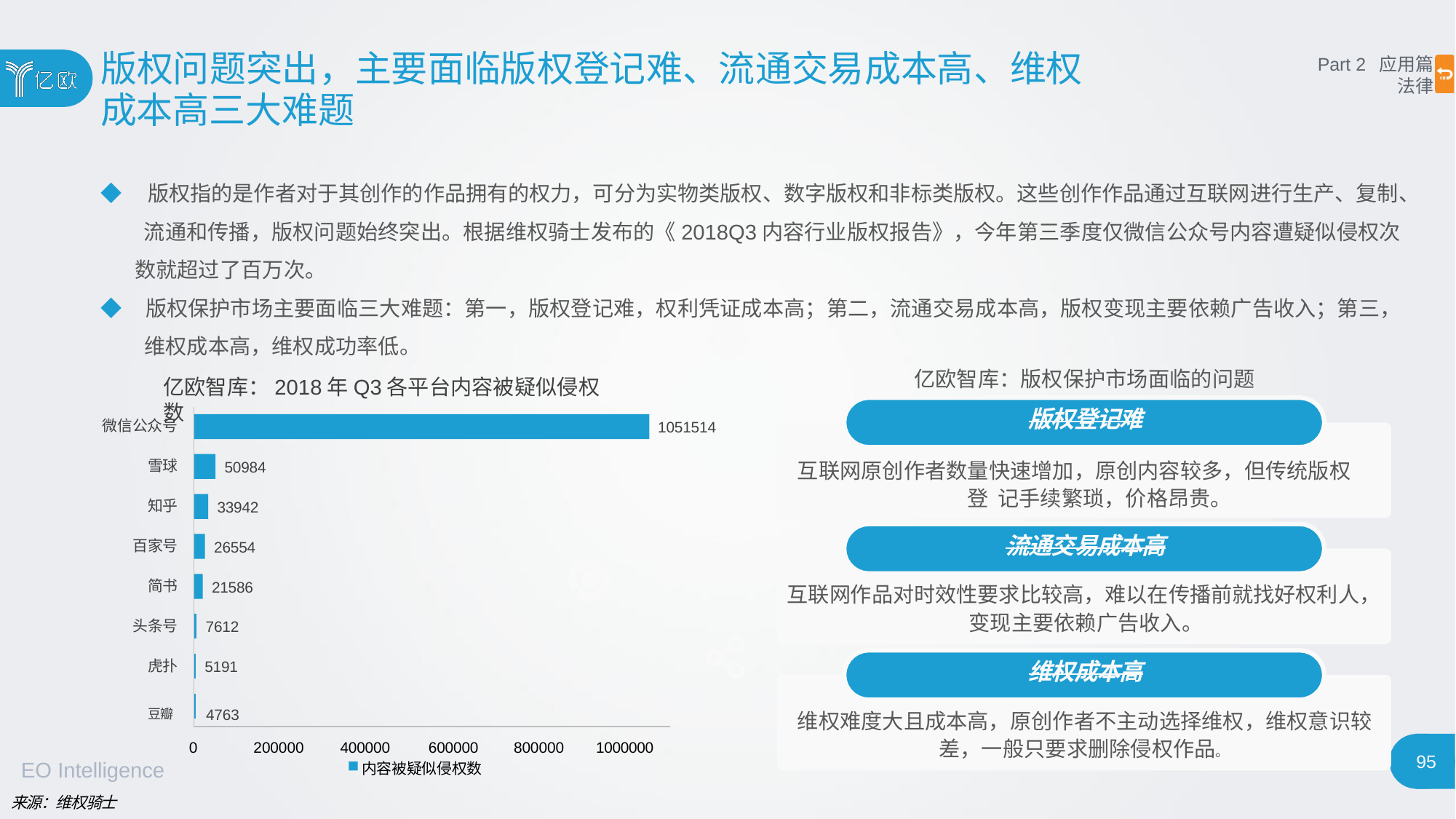

# 版权问题突出，主要面临版权登记难、流通交易成本高、维权
成本高三大难题
Part 2 应用篇
法律

◆ 版权指的是作者对于其创作的作品拥有的权力，可分为实物类版权、数字版权和非标类版权。这些创作作品通过互联网进行生产、复制、  流通和传播，版权问题始终突出。根据维权骑士发布的《2018Q3内容行业版权报告》，今年第三季度仅微信公众号内容遭疑似侵权次  数就超过了百万次。
◆ 版权保护市场主要面临三大难题：第一，版权登记难，权利凭证成本高；第二，流通交易成本高，版权变现主要依赖广告收入；第三，  维权成本高，维权成功率低。

亿欧智库：版权保护市场面临的问题
亿欧智库：2018年Q3各平台内容被疑似侵权数

 	版权登记难

微信公众号
1051514

互联网原创作者数量快速增加，原创内容较多，但传统版权登  记手续繁琐，价格昂贵。
雪球
50984

知乎
33942

 	流通交易成本高

百家号
26554

简书
21586
互联网作品对时效性要求比较高，难以在传播前就找好权利人，  变现主要依赖广告收入。

头条号
7612

虎扑
 	维权成本高
5191

豆瓣	4763
维权难度大且成本高，原创作者不主动选择维权，维权意识较

差，一般只要求删除侵权作品。
0
200000
400000	600000
内容被疑似侵权数
800000
1000000
 		95
EO Intelligence
来源：维权骑士